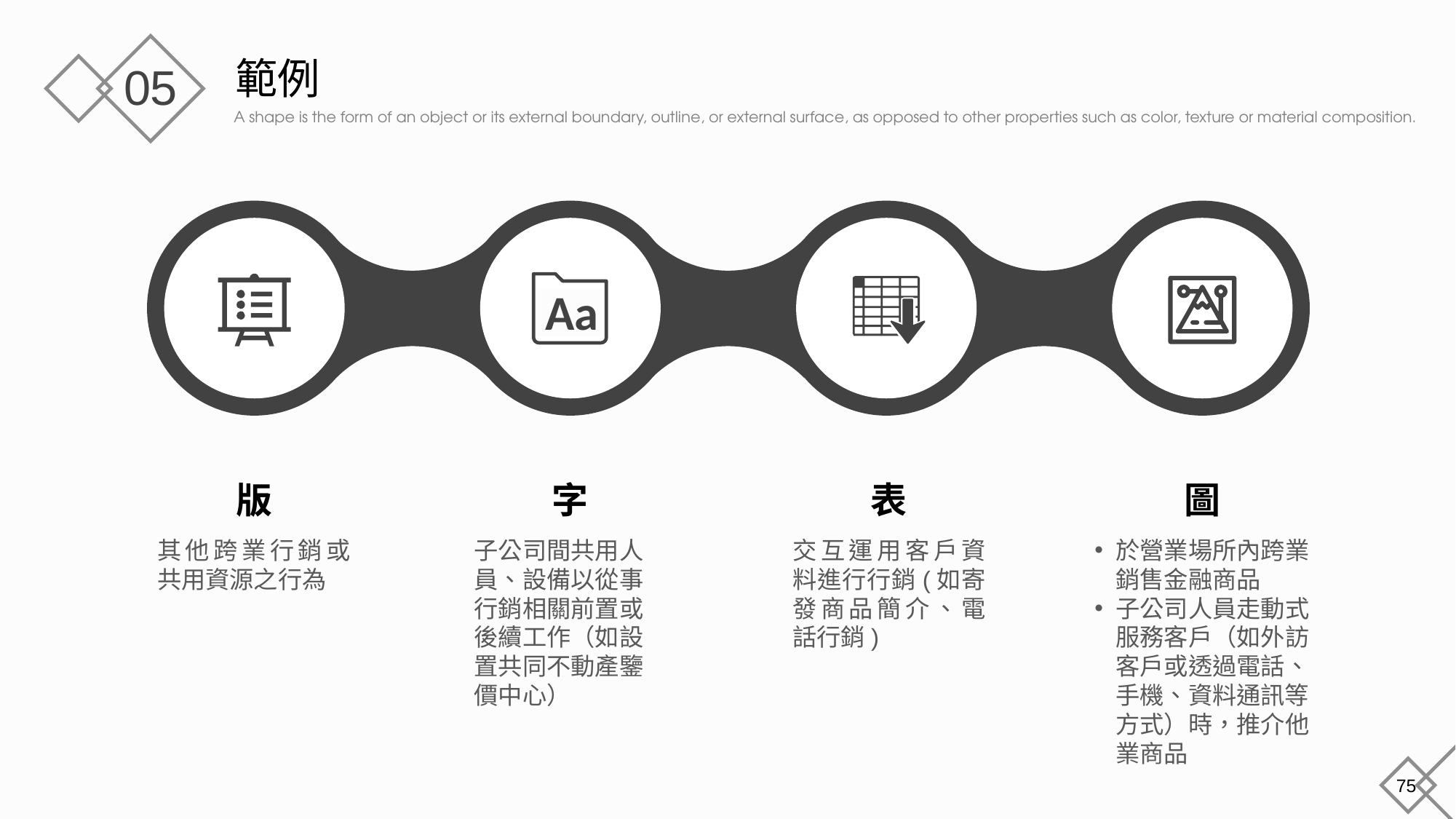

# 範例

Aa

版
字
表
圖
其他跨業行銷或共用資源之行為
子公司間共用人員、設備以從事行銷相關前置或後續工作（如設置共同不動產鑒價中心）
交互運用客戶資料進行行銷(如寄發商品簡介、電話行銷)
於營業場所內跨業銷售金融商品
子公司人員走動式服務客戶（如外訪客戶或透過電話、手機、資料通訊等方式）時，推介他業商品
75